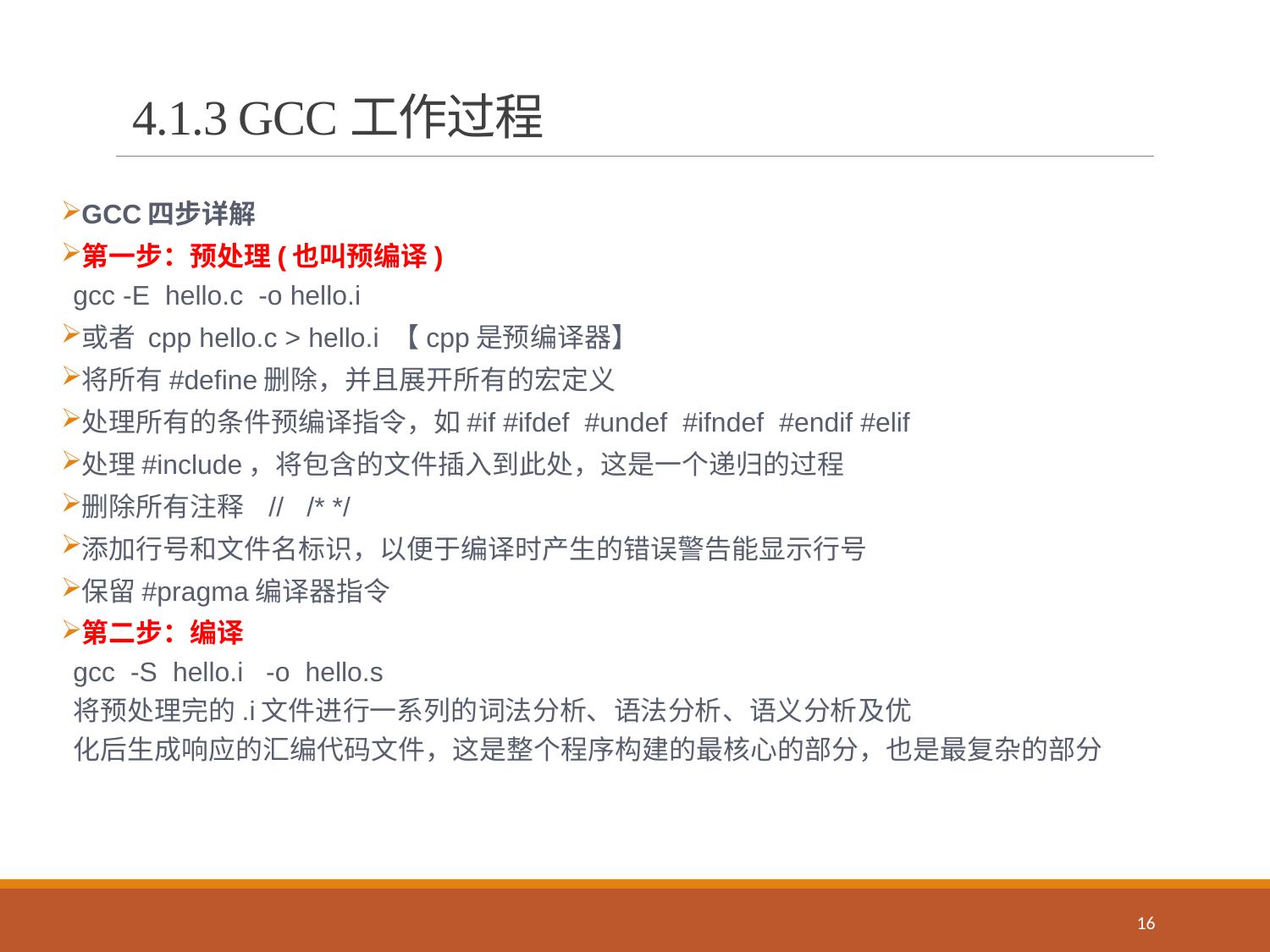

# 4.1.3 GCC工作过程
GCC四步详解
第一步：预处理(也叫预编译)
gcc -E  hello.c  -o hello.i
或者 cpp hello.c > hello.i 【cpp是预编译器】
将所有#define删除，并且展开所有的宏定义
处理所有的条件预编译指令，如#if #ifdef  #undef  #ifndef  #endif #elif
处理#include，将包含的文件插入到此处，这是一个递归的过程
删除所有注释   //   /* */
添加行号和文件名标识，以便于编译时产生的错误警告能显示行号
保留#pragma编译器指令
第二步：编译
gcc  -S  hello.i   -o  hello.s
将预处理完的.i文件进行一系列的词法分析、语法分析、语义分析及优
化后生成响应的汇编代码文件，这是整个程序构建的最核心的部分，也是最复杂的部分
16